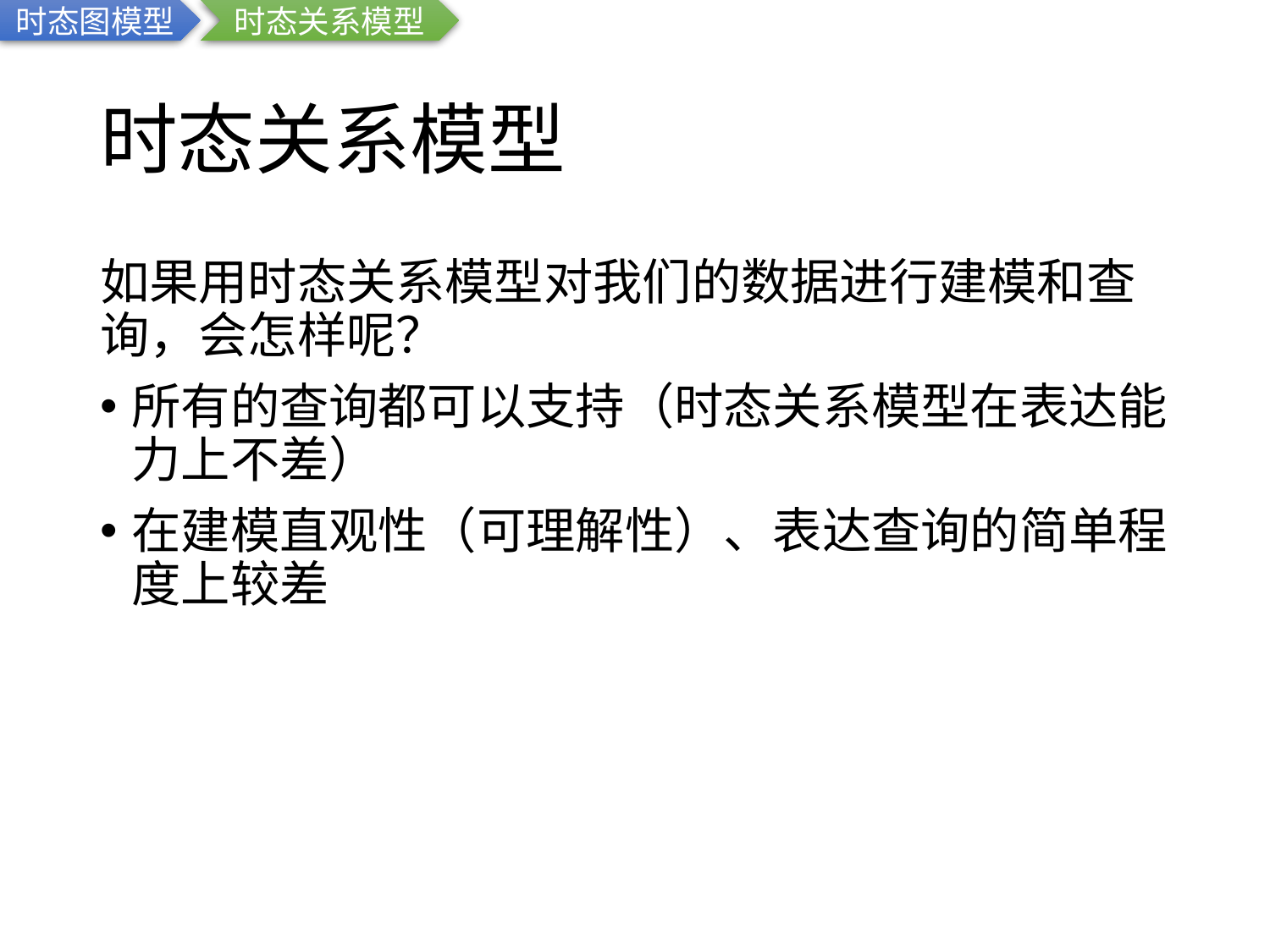

时态图模型
时态关系模型
# 时态关系模型
如果用时态关系模型对我们的数据进行建模和查询，会怎样呢？
所有的查询都可以支持（时态关系模型在表达能力上不差）
在建模直观性（可理解性）、表达查询的简单程度上较差